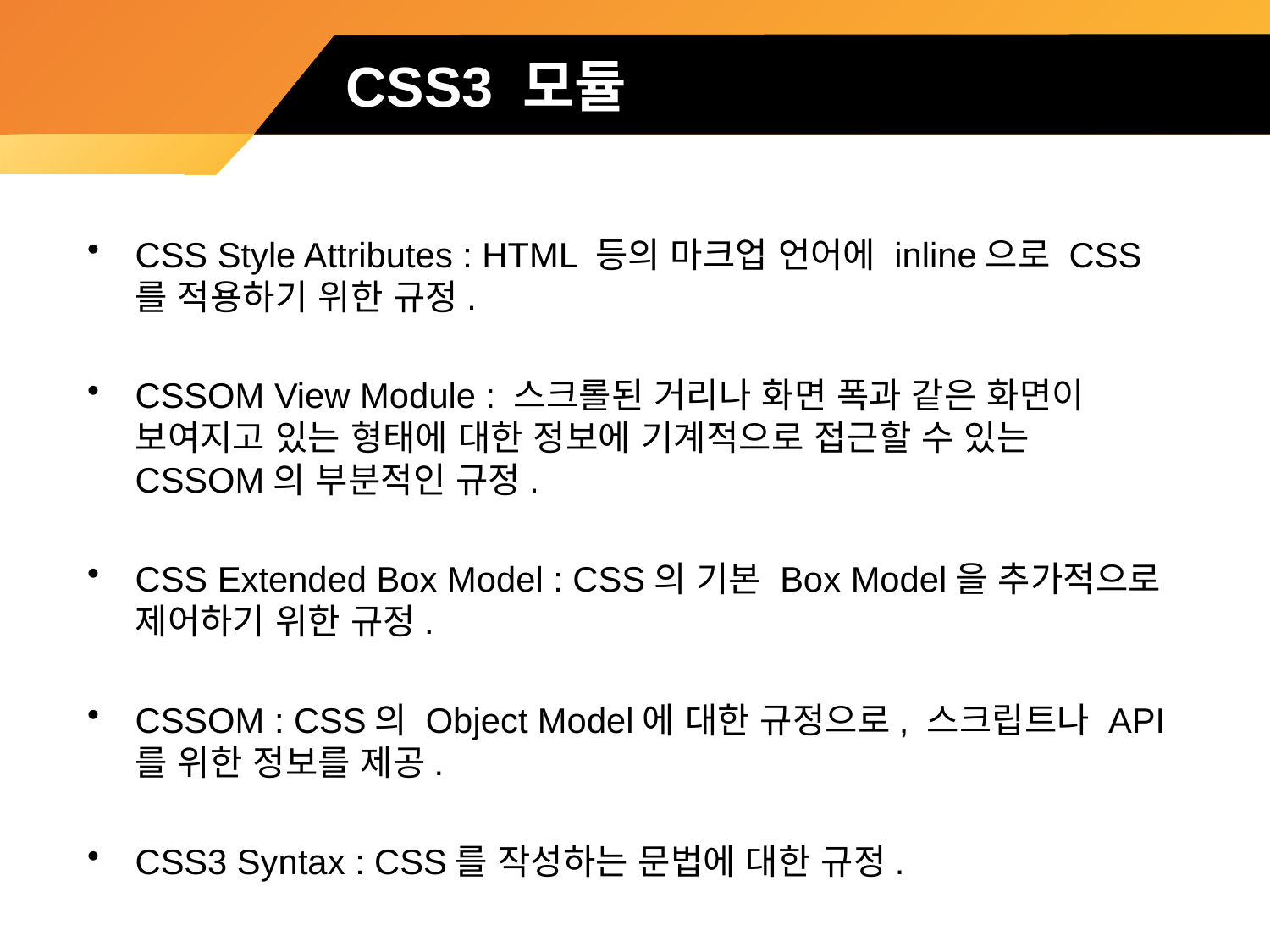

# CSS3 모듈
CSS Style Attributes : HTML 등의 마크업 언어에 inline으로 CSS를 적용하기 위한 규정.

CSSOM View Module : 스크롤된 거리나 화면 폭과 같은 화면이 보여지고 있는 형태에 대한 정보에 기계적으로 접근할 수 있는 CSSOM의 부분적인 규정.

CSS Extended Box Model : CSS의 기본 Box Model을 추가적으로 제어하기 위한 규정.

CSSOM : CSS의 Object Model에 대한 규정으로, 스크립트나 API를 위한 정보를 제공.

CSS3 Syntax : CSS를 작성하는 문법에 대한 규정.